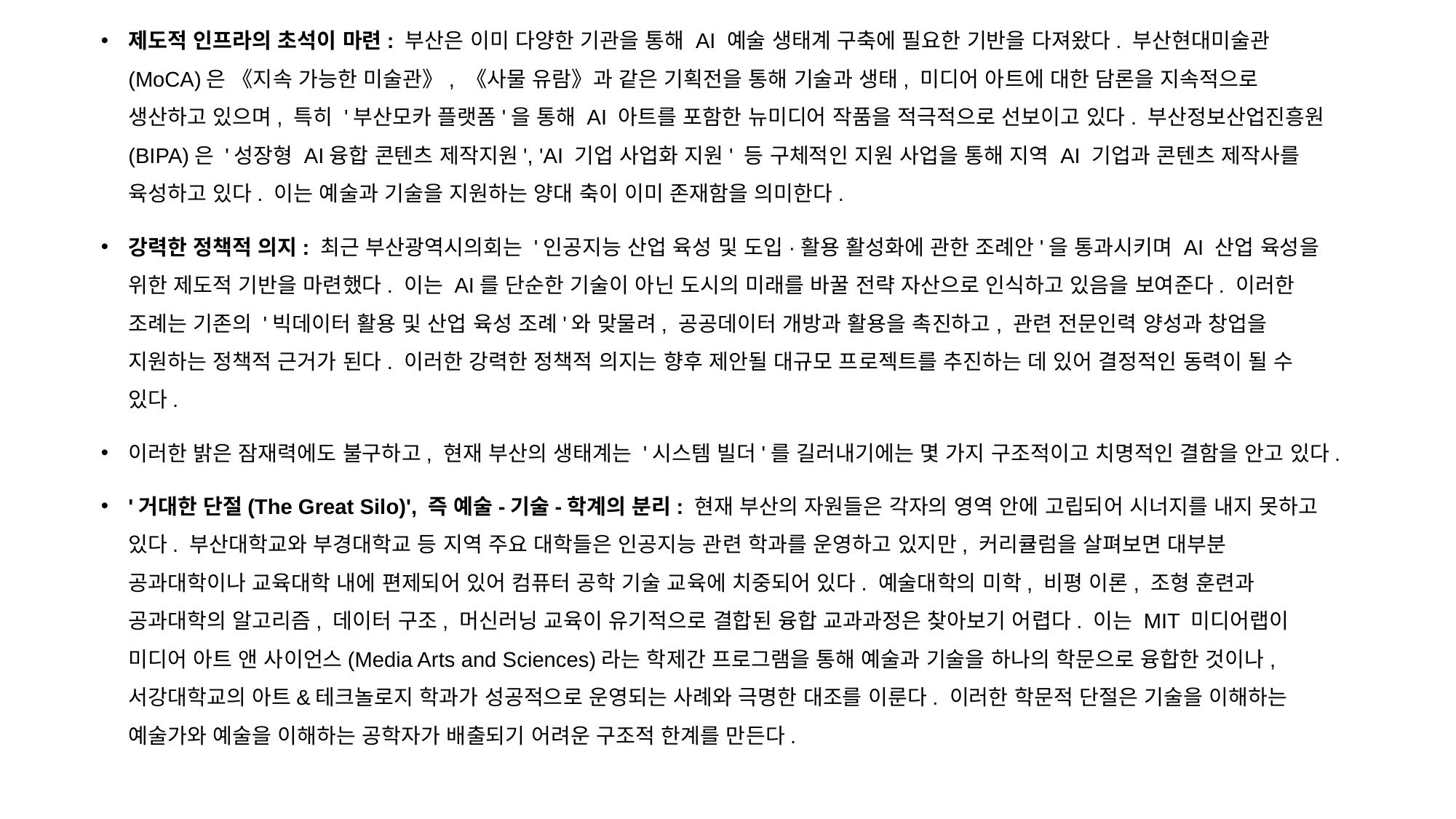

제도적 인프라의 초석이 마련: 부산은 이미 다양한 기관을 통해 AI 예술 생태계 구축에 필요한 기반을 다져왔다. 부산현대미술관(MoCA)은 《지속 가능한 미술관》, 《사물 유람》과 같은 기획전을 통해 기술과 생태, 미디어 아트에 대한 담론을 지속적으로 생산하고 있으며, 특히 '부산모카 플랫폼'을 통해 AI 아트를 포함한 뉴미디어 작품을 적극적으로 선보이고 있다. 부산정보산업진흥원(BIPA)은 '성장형 AI융합 콘텐츠 제작지원', 'AI 기업 사업화 지원' 등 구체적인 지원 사업을 통해 지역 AI 기업과 콘텐츠 제작사를 육성하고 있다. 이는 예술과 기술을 지원하는 양대 축이 이미 존재함을 의미한다.
강력한 정책적 의지: 최근 부산광역시의회는 '인공지능 산업 육성 및 도입·활용 활성화에 관한 조례안'을 통과시키며 AI 산업 육성을 위한 제도적 기반을 마련했다. 이는 AI를 단순한 기술이 아닌 도시의 미래를 바꿀 전략 자산으로 인식하고 있음을 보여준다. 이러한 조례는 기존의 '빅데이터 활용 및 산업 육성 조례'와 맞물려, 공공데이터 개방과 활용을 촉진하고, 관련 전문인력 양성과 창업을 지원하는 정책적 근거가 된다. 이러한 강력한 정책적 의지는 향후 제안될 대규모 프로젝트를 추진하는 데 있어 결정적인 동력이 될 수 있다.
이러한 밝은 잠재력에도 불구하고, 현재 부산의 생태계는 '시스템 빌더'를 길러내기에는 몇 가지 구조적이고 치명적인 결함을 안고 있다.
'거대한 단절(The Great Silo)', 즉 예술-기술-학계의 분리: 현재 부산의 자원들은 각자의 영역 안에 고립되어 시너지를 내지 못하고 있다. 부산대학교와 부경대학교 등 지역 주요 대학들은 인공지능 관련 학과를 운영하고 있지만, 커리큘럼을 살펴보면 대부분 공과대학이나 교육대학 내에 편제되어 있어 컴퓨터 공학 기술 교육에 치중되어 있다. 예술대학의 미학, 비평 이론, 조형 훈련과 공과대학의 알고리즘, 데이터 구조, 머신러닝 교육이 유기적으로 결합된 융합 교과과정은 찾아보기 어렵다. 이는 MIT 미디어랩이 미디어 아트 앤 사이언스(Media Arts and Sciences)라는 학제간 프로그램을 통해 예술과 기술을 하나의 학문으로 융합한 것이나, 서강대학교의 아트&테크놀로지 학과가 성공적으로 운영되는 사례와 극명한 대조를 이룬다. 이러한 학문적 단절은 기술을 이해하는 예술가와 예술을 이해하는 공학자가 배출되기 어려운 구조적 한계를 만든다.